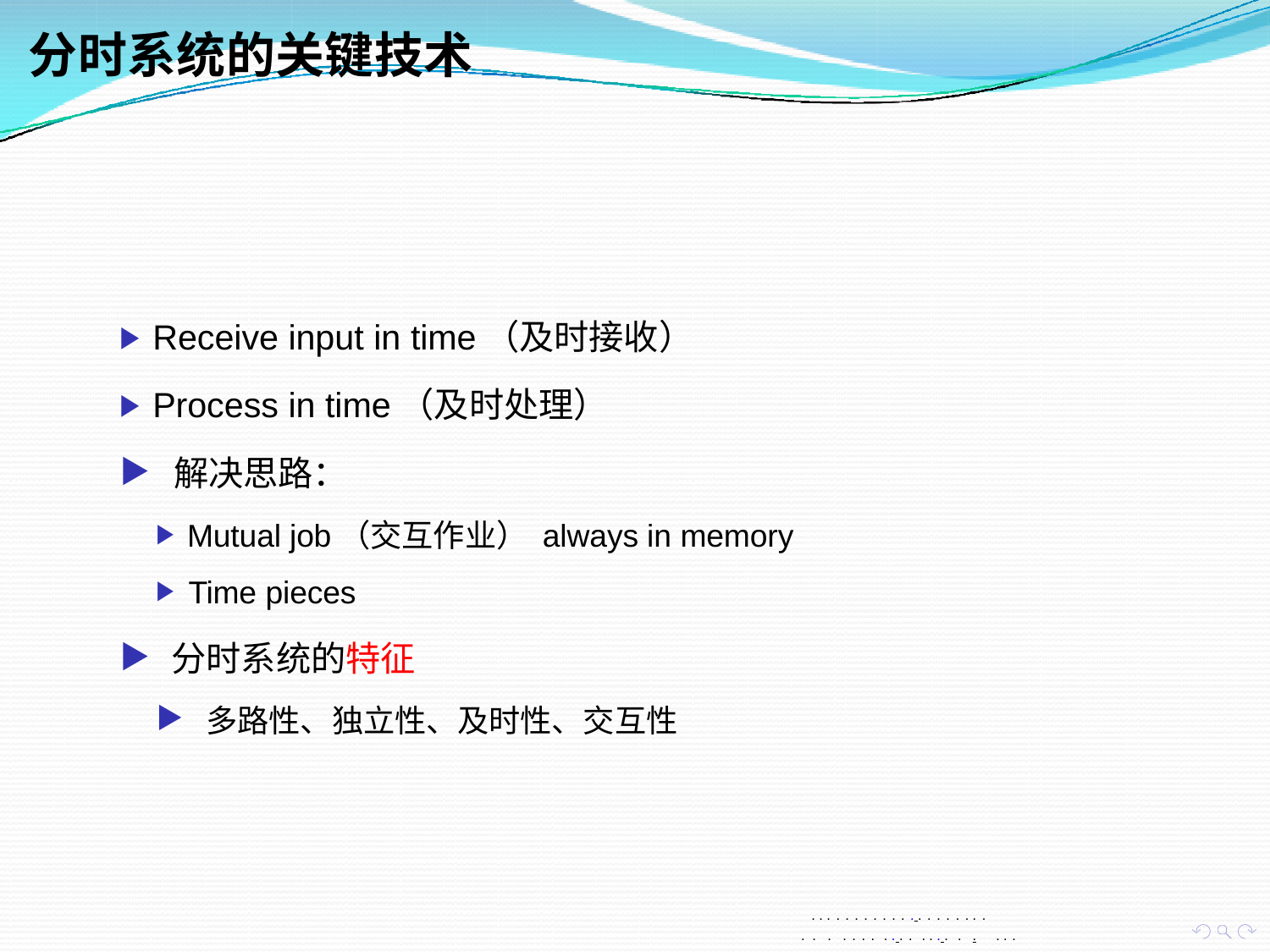

# 分时系统的关键技术
▶ Receive input in time（及时接收）
▶ Process in time（及时处理）
▶ 解决思路：
▶ Mutual job（交互作业） always in memory
▶  Time pieces
▶ 分时系统的特征
▶ 多路性、独立性、及时性、交互性
. . . . . . . . . . . . . . . . . . . .
.  .   .   . . . .  . . . .  . . . .  .   .	. . .